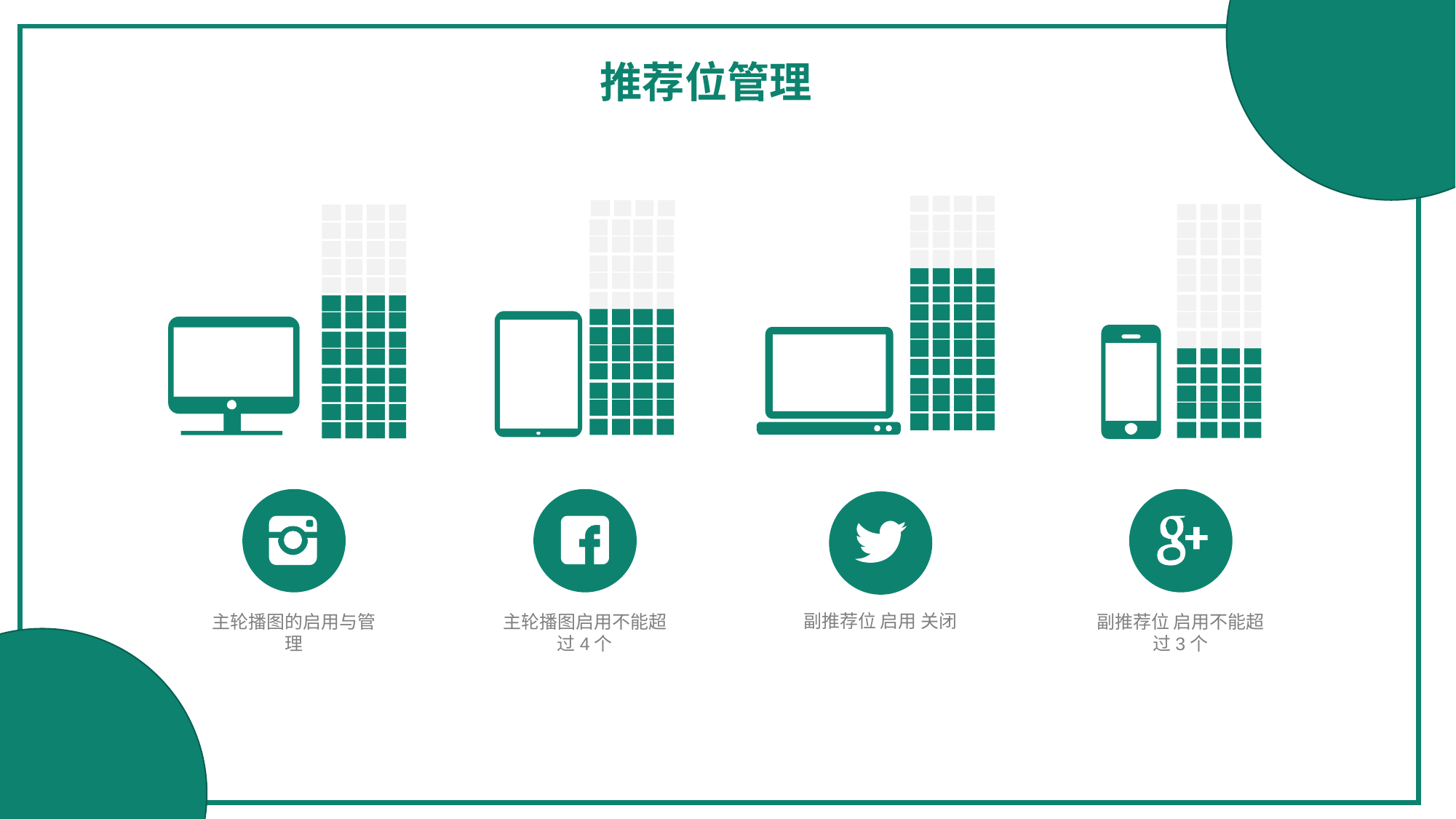

推荐位管理

副推荐位 启用 关闭
主轮播图的启用与管理
主轮播图启用不能超过4个
副推荐位 启用不能超过3个